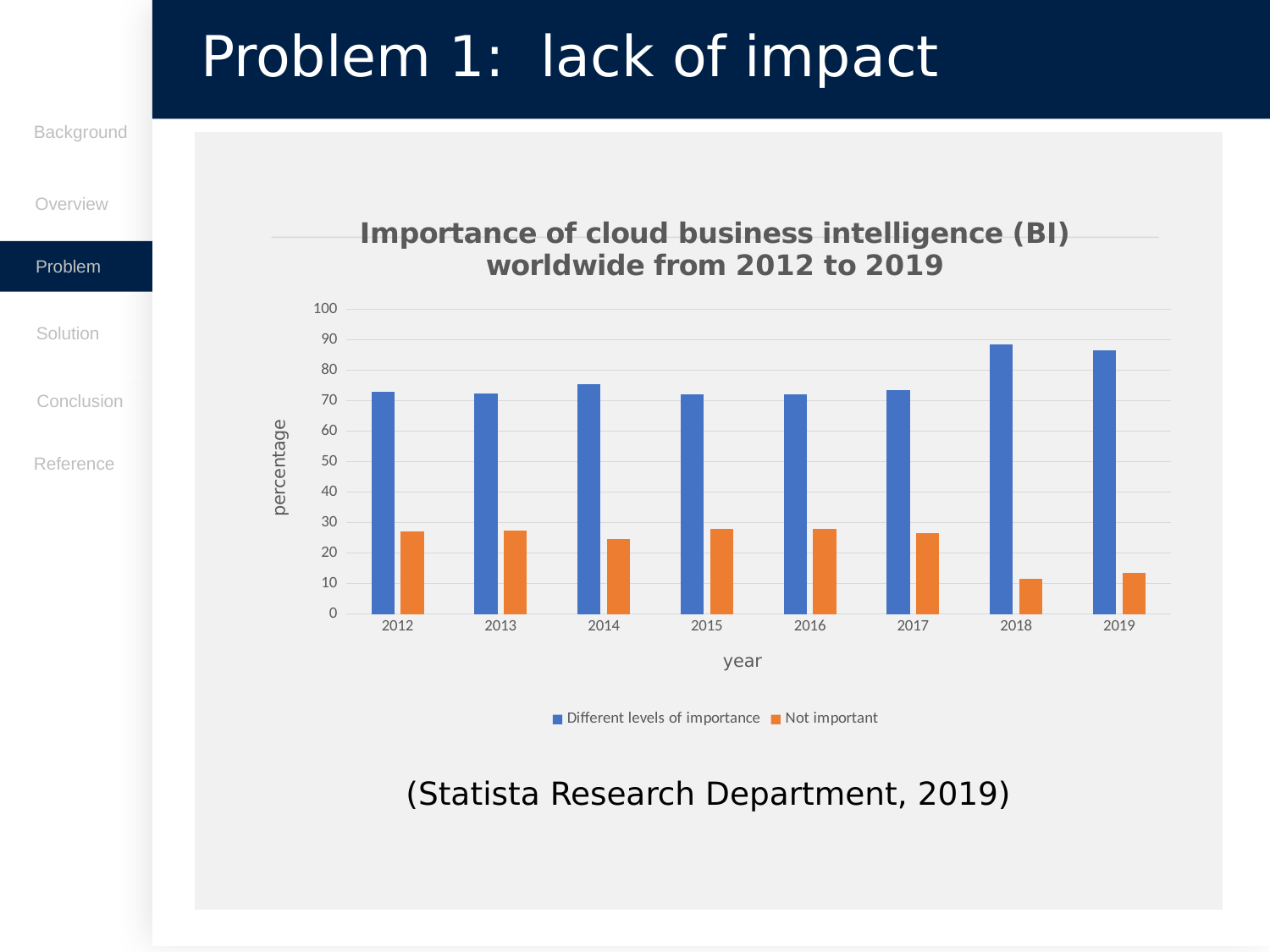

Problem 1:  lack of impact
Background

Overview

### Chart: Importance of cloud business intelligence (BI) worldwide from 2012 to 2019

| Category | Different levels of importance | Not important |
|---|---|---|
| 2012 | 73.0 | 27.0 |
| 2013 | 72.5 | 27.5 |
| 2014 | 75.5 | 24.5 |
| 2015 | 72.0 | 28.0 |
| 2016 | 72.0 | 28.0 |
| 2017 | 73.5 | 26.5 |
| 2018 | 88.5 | 11.5 |
| 2019 | 86.5 | 13.5 |

Problem
Solution

主体研究
Conclusion
Reference
(Statista Research Department, 2019)
6